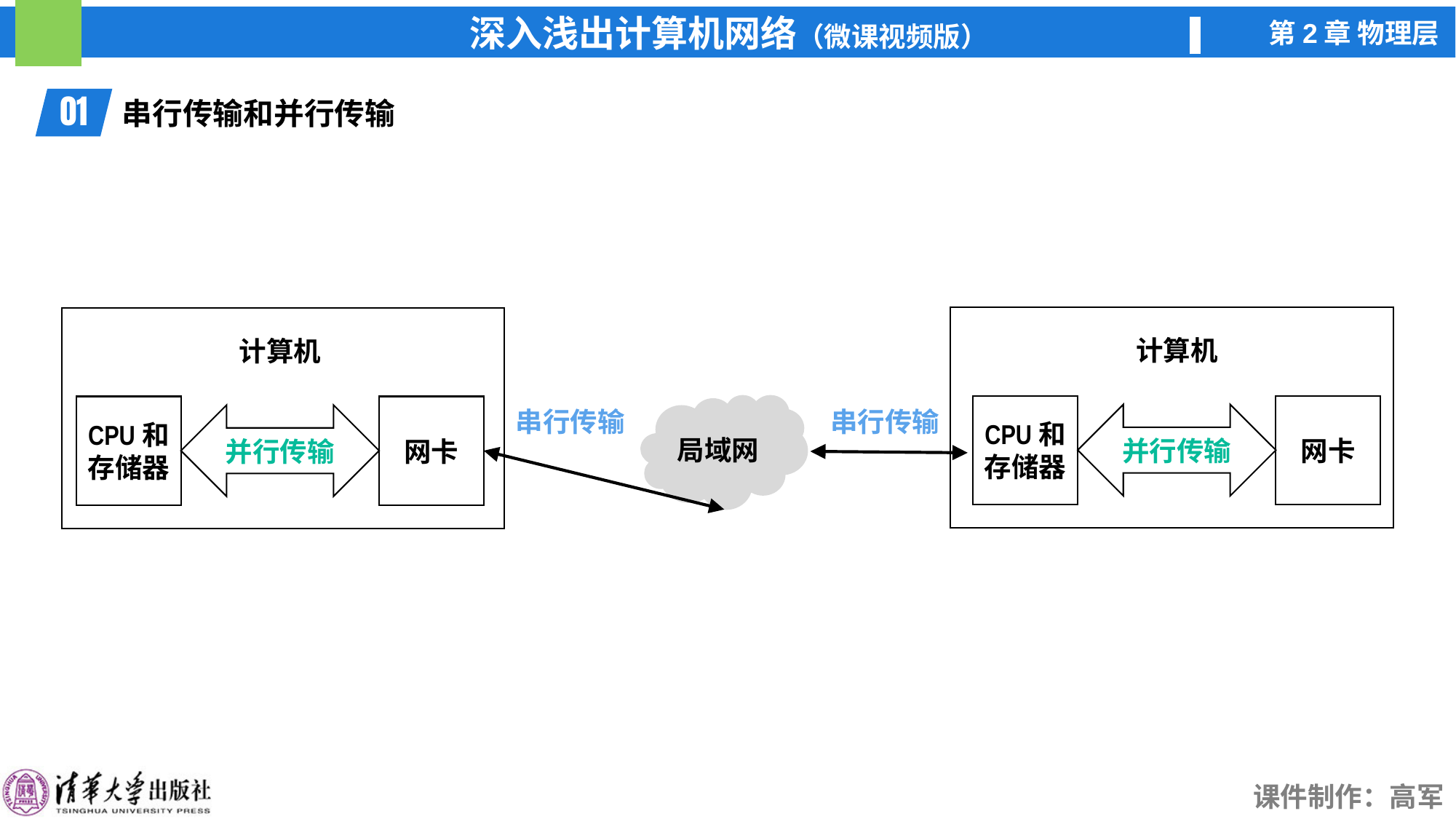

01
串行传输和并行传输

计算机
计算机
局域网
CPU和
存储器
网卡
CPU和
存储器
网卡
串行传输
串行传输
并行传输
并行传输